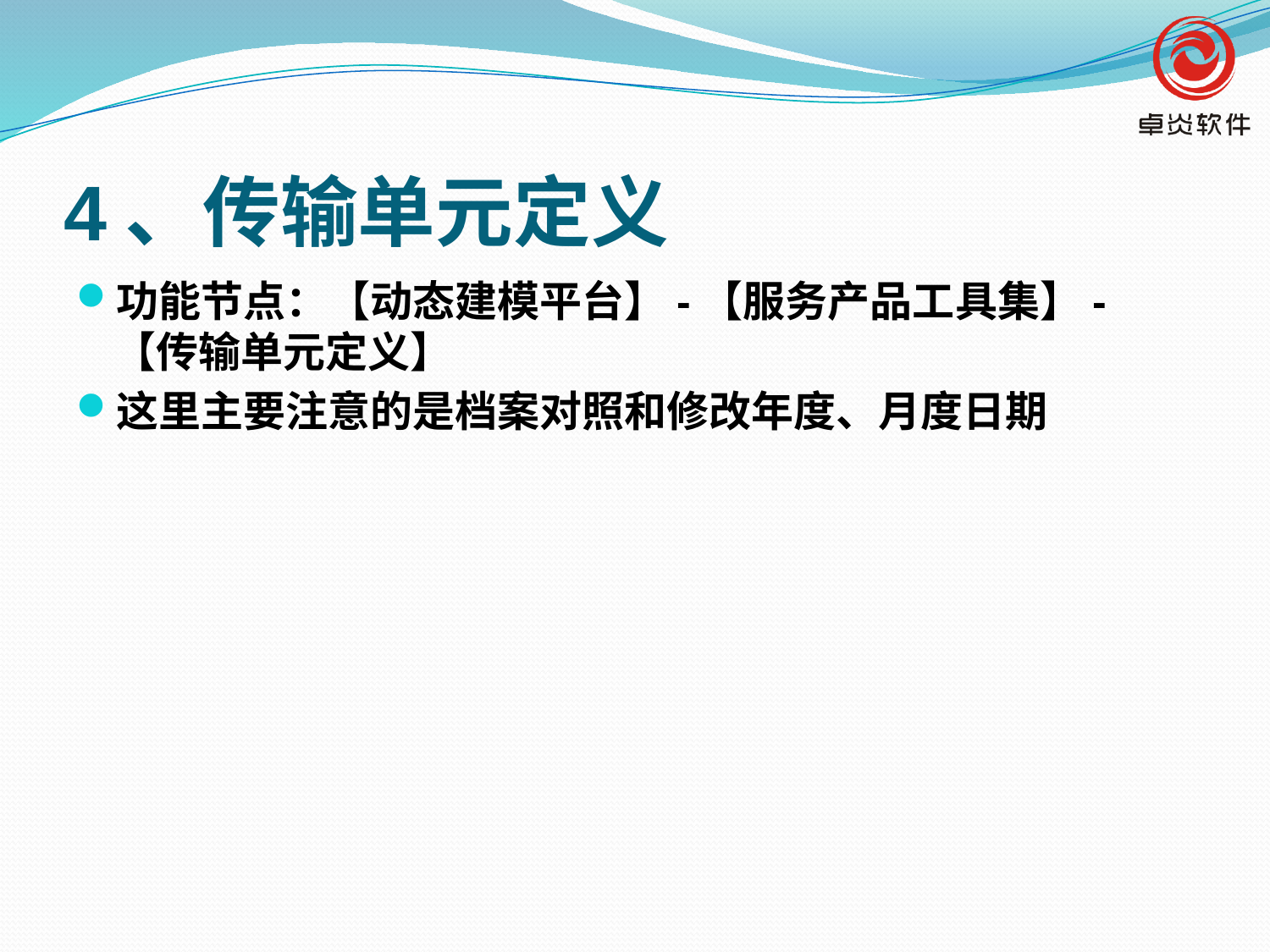

# 4、传输单元定义
功能节点：【动态建模平台】-【服务产品工具集】-【传输单元定义】
这里主要注意的是档案对照和修改年度、月度日期